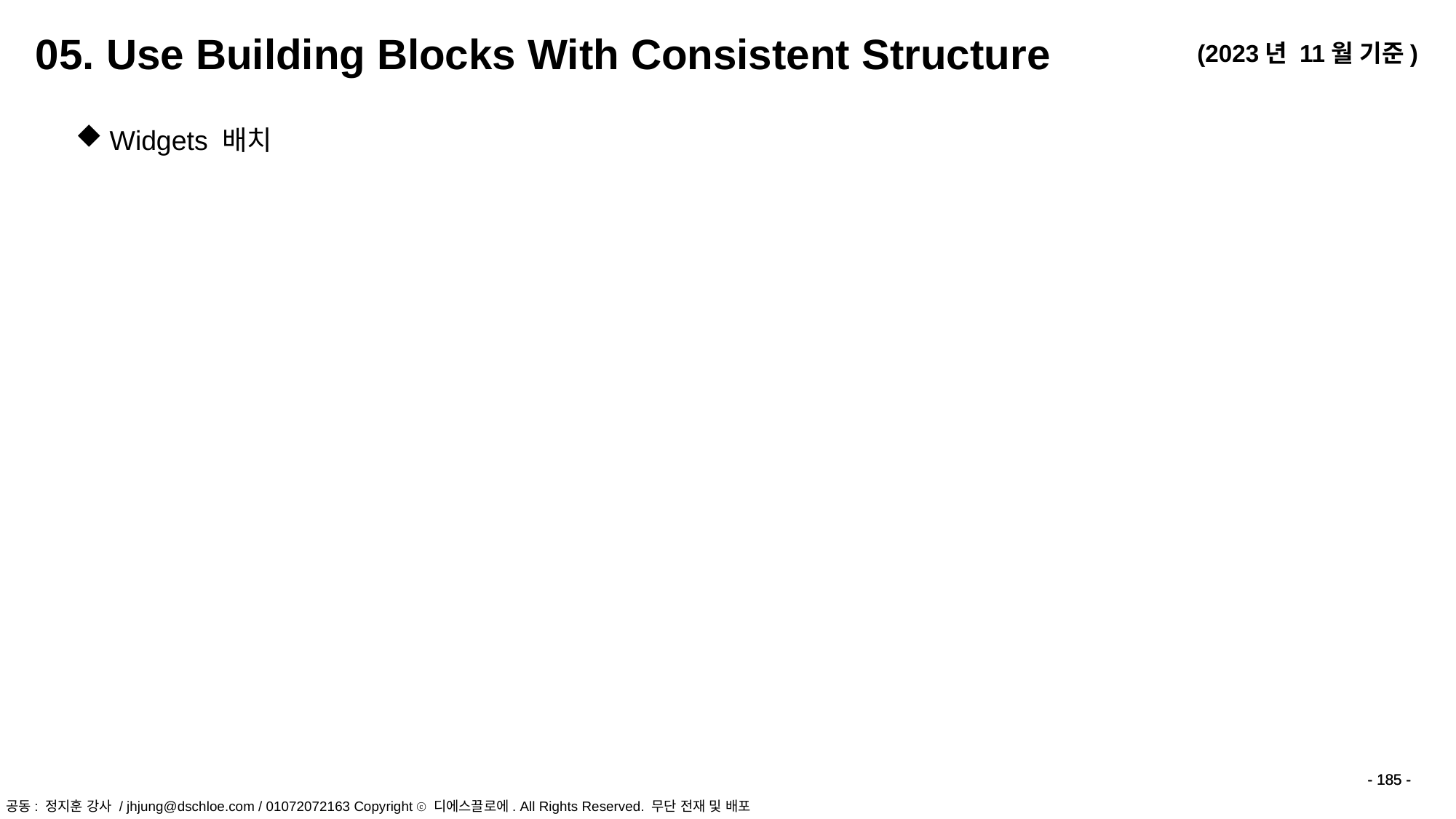

05. Use Building Blocks With Consistent Structure
Widgets 배치
- 185 -